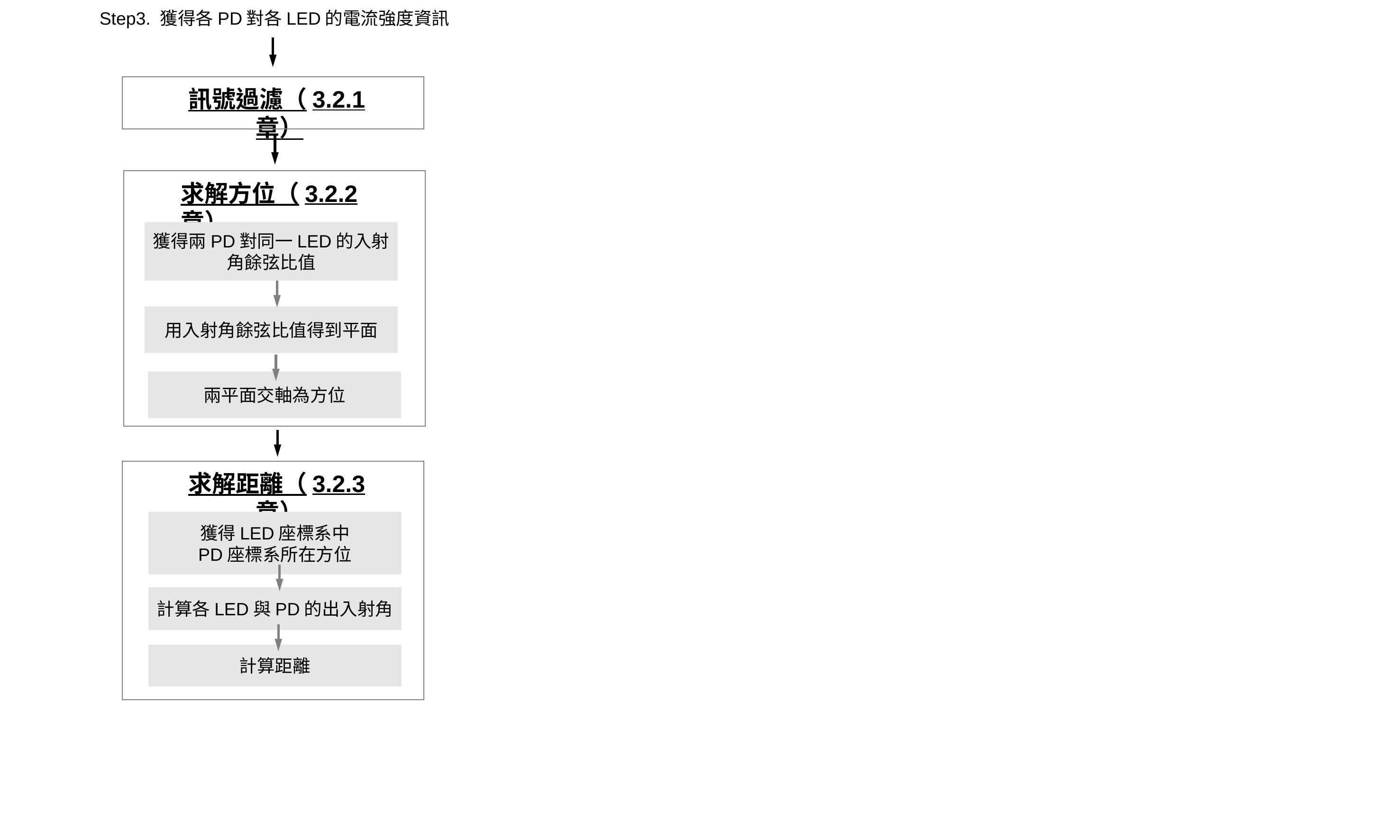

Step3. 獲得各PD對各LED的電流強度資訊

訊號過濾（3.2.1章）

求解方位（3.2.2章）

獲得兩PD對同一LED的入射角餘弦比值

用入射角餘弦比值得到平面
兩平面交軸為方位

求解距離（3.2.3章）
獲得LED座標系中
PD座標系所在方位
計算各LED與PD的出入射角
計算距離